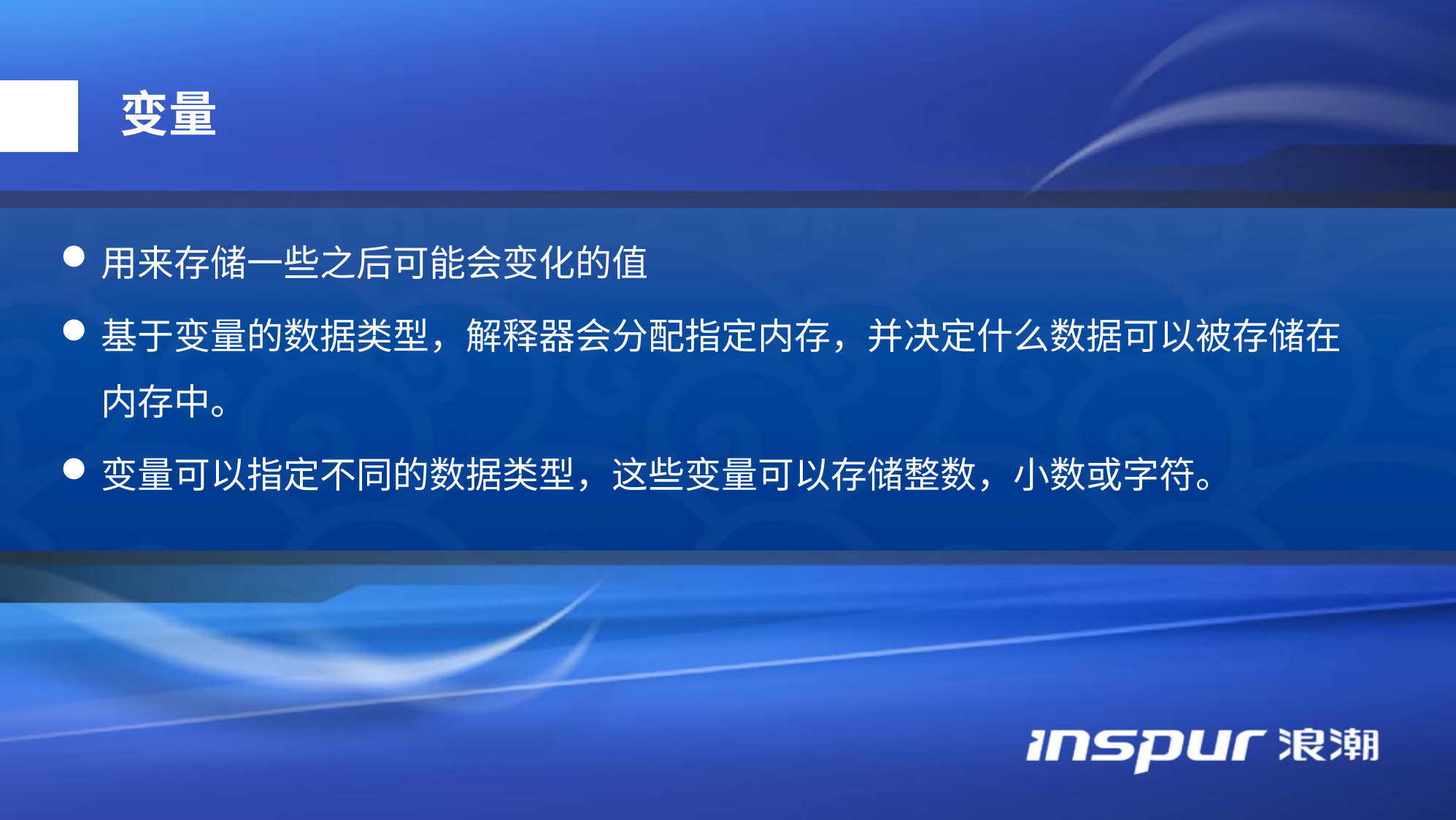

变量

用来存储一些之后可能会变化的值
基于变量的数据类型，解释器会分配指定内存，并决定什么数据可以被存储在内存中。
变量可以指定不同的数据类型，这些变量可以存储整数，小数或字符。